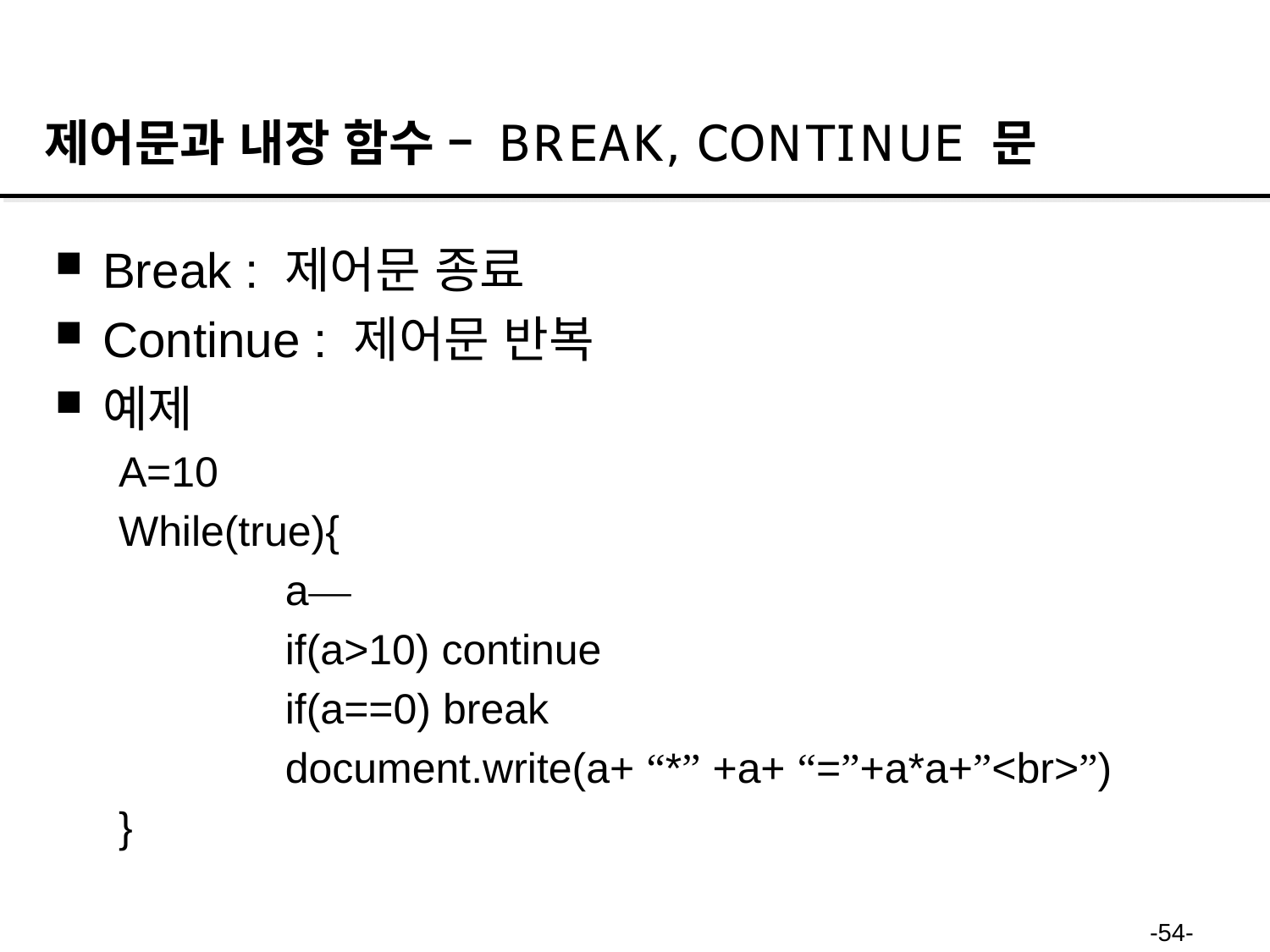

제어문과 내장 함수 – BREAK, CONTINUE 문
Break : 제어문 종료
Continue : 제어문 반복
예제
A=10
While(true){
		a—
		if(a>10) continue
		if(a==0) break
		document.write(a+ “*” +a+ “=”+a*a+”<br>”)
}
-54-